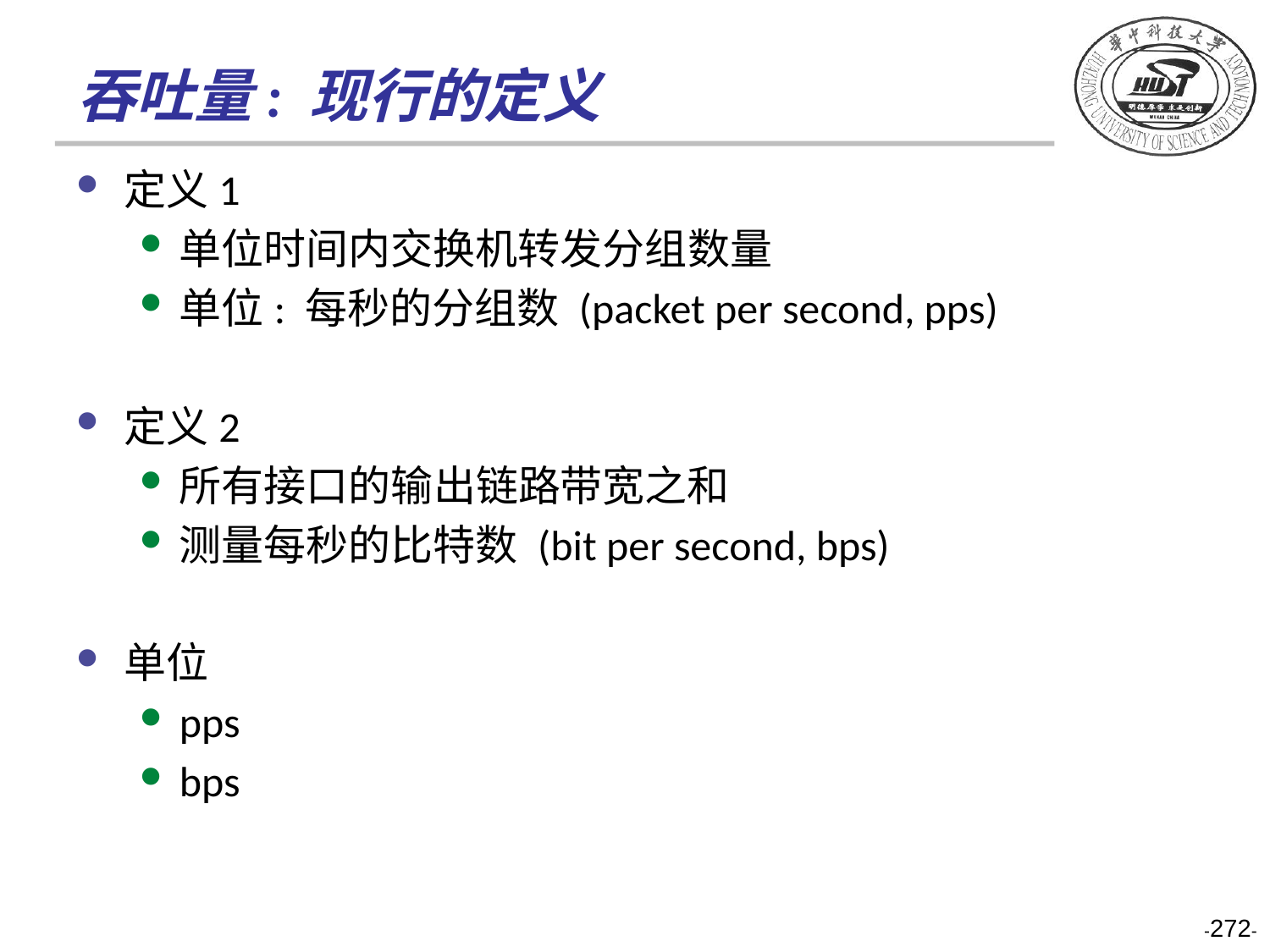

# 吞吐量: 现行的定义
定义1
单位时间内交换机转发分组数量
单位: 每秒的分组数 (packet per second, pps)

定义2
所有接口的输出链路带宽之和
测量每秒的比特数 (bit per second, bps)

单位
pps
bps

-272-